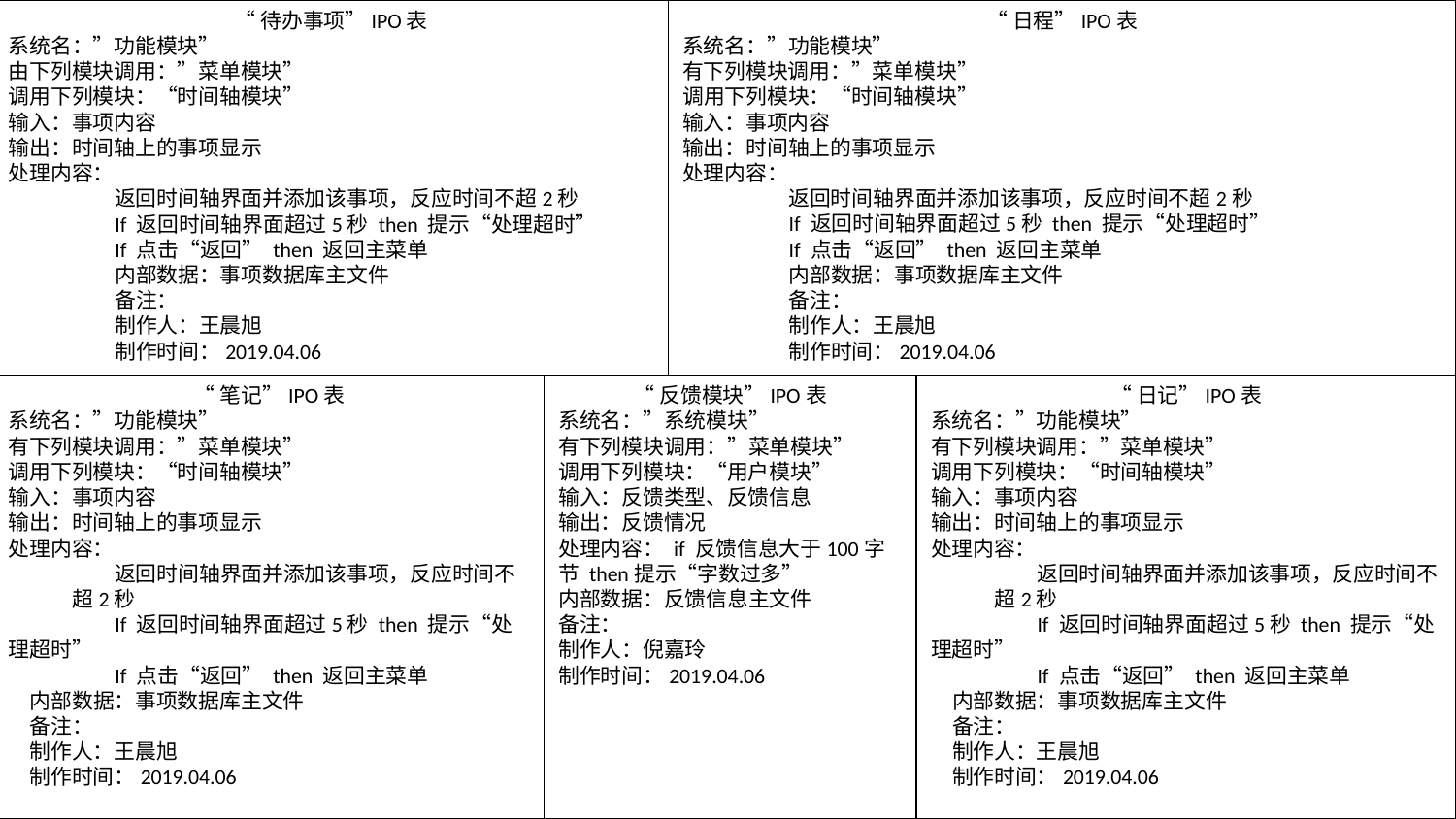

“待办事项”IPO表
系统名：”功能模块”
由下列模块调用：”菜单模块”
调用下列模块：“时间轴模块”
输入：事项内容
输出：时间轴上的事项显示
处理内容：
返回时间轴界面并添加该事项，反应时间不超2秒
If 返回时间轴界面超过5秒 then 提示“处理超时”
If 点击“返回” then 返回主菜单
内部数据：事项数据库主文件
备注：
制作人：王晨旭
制作时间：2019.04.06
“日程”IPO表
系统名：”功能模块”
有下列模块调用：”菜单模块”
调用下列模块：“时间轴模块”
输入：事项内容
输出：时间轴上的事项显示
处理内容：
返回时间轴界面并添加该事项，反应时间不超2秒
If 返回时间轴界面超过5秒 then 提示“处理超时”
If 点击“返回” then 返回主菜单
内部数据：事项数据库主文件
备注：
制作人：王晨旭
制作时间：2019.04.06
“笔记”IPO表
系统名：”功能模块”
有下列模块调用：”菜单模块”
调用下列模块：“时间轴模块”
输入：事项内容
输出：时间轴上的事项显示
处理内容：
返回时间轴界面并添加该事项，反应时间不超2秒
If 返回时间轴界面超过5秒 then 提示“处理超时”
If 点击“返回” then 返回主菜单
内部数据：事项数据库主文件
备注：
制作人：王晨旭
制作时间：2019.04.06
“反馈模块”IPO表
系统名：”系统模块”
有下列模块调用：”菜单模块”
调用下列模块：“用户模块”
输入：反馈类型、反馈信息
输出：反馈情况
处理内容： if 反馈信息大于100字节 then提示“字数过多”
内部数据：反馈信息主文件
备注：
制作人：倪嘉玲
制作时间：2019.04.06
“日记”IPO表
系统名：”功能模块”
有下列模块调用：”菜单模块”
调用下列模块：“时间轴模块”
输入：事项内容
输出：时间轴上的事项显示
处理内容：
返回时间轴界面并添加该事项，反应时间不超2秒
If 返回时间轴界面超过5秒 then 提示“处理超时”
If 点击“返回” then 返回主菜单
内部数据：事项数据库主文件
备注：
制作人：王晨旭
制作时间：2019.04.06